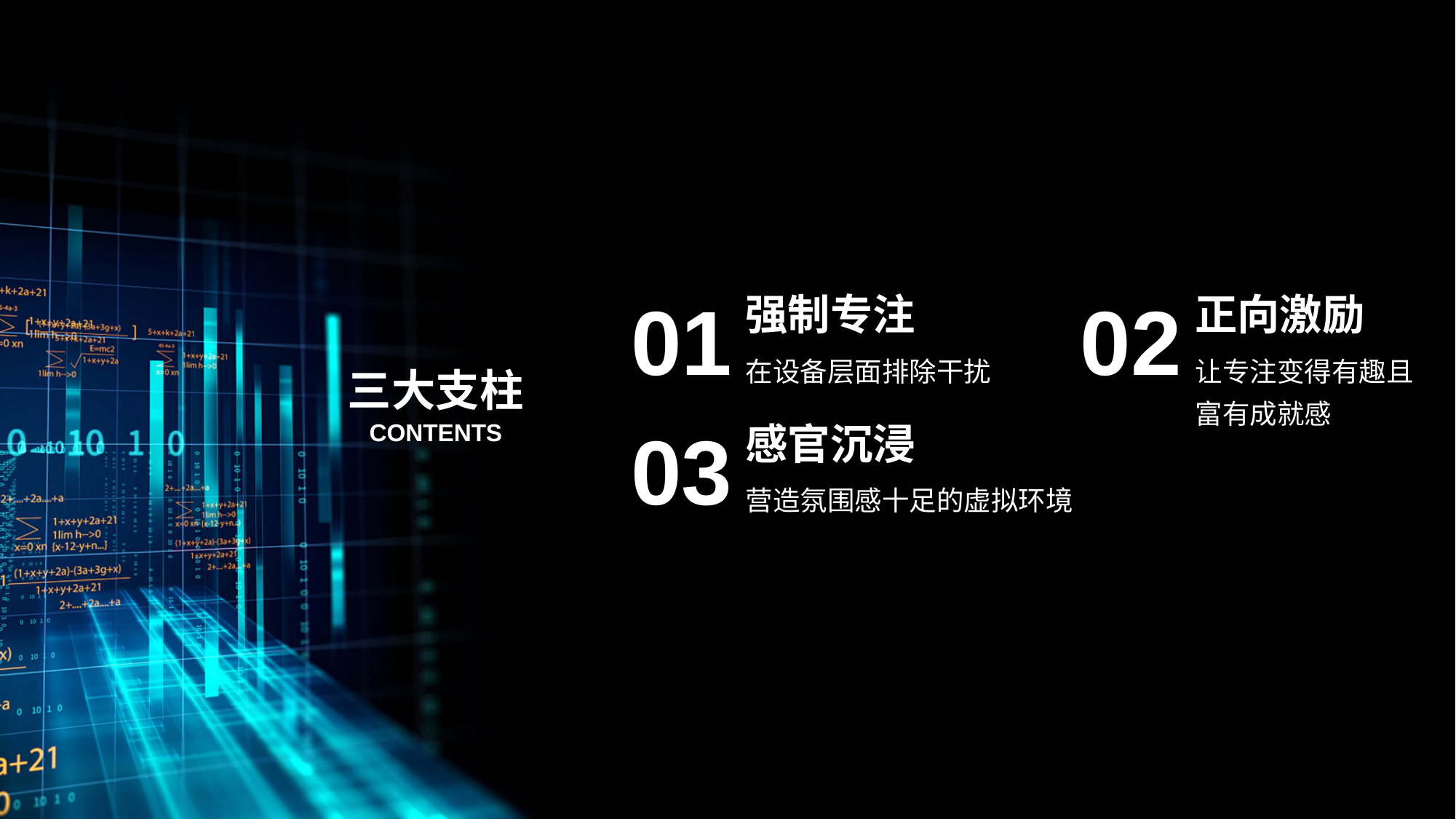

01
02
强制专注
正向激励
三大支柱
在设备层面排除干扰
让专注变得有趣且富有成就感
03
CONTENTS
感官沉浸
营造氛围感十足的虚拟环境